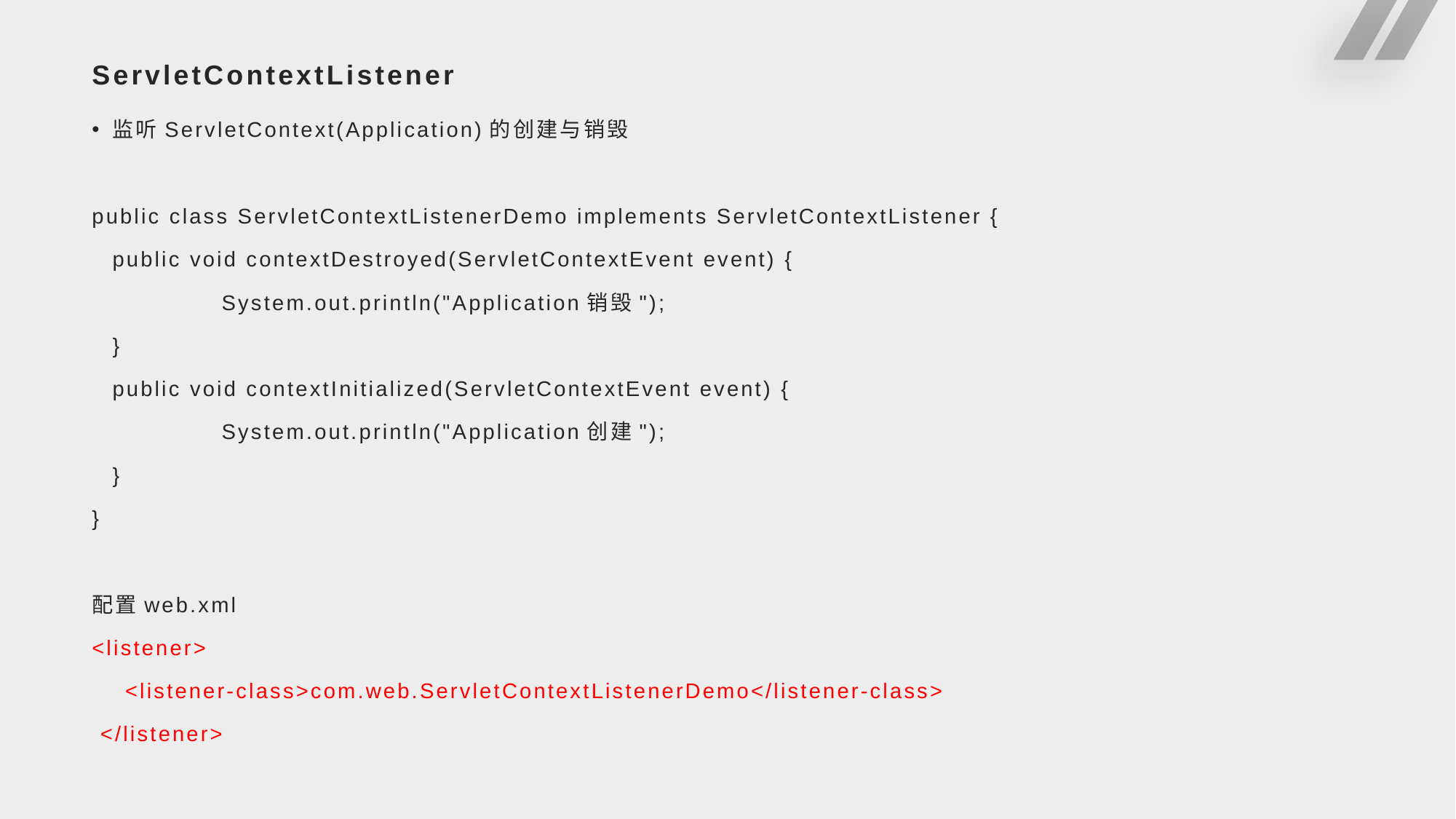

# ServletContextListener
监听ServletContext(Application)的创建与销毁

public class ServletContextListenerDemo implements ServletContextListener {
	public void contextDestroyed(ServletContextEvent event) {
		System.out.println("Application销毁");
	}
	public void contextInitialized(ServletContextEvent event) {
		System.out.println("Application创建");
	}
}

配置web.xml
<listener>
    <listener-class>com.web.ServletContextListenerDemo</listener-class>
 </listener>